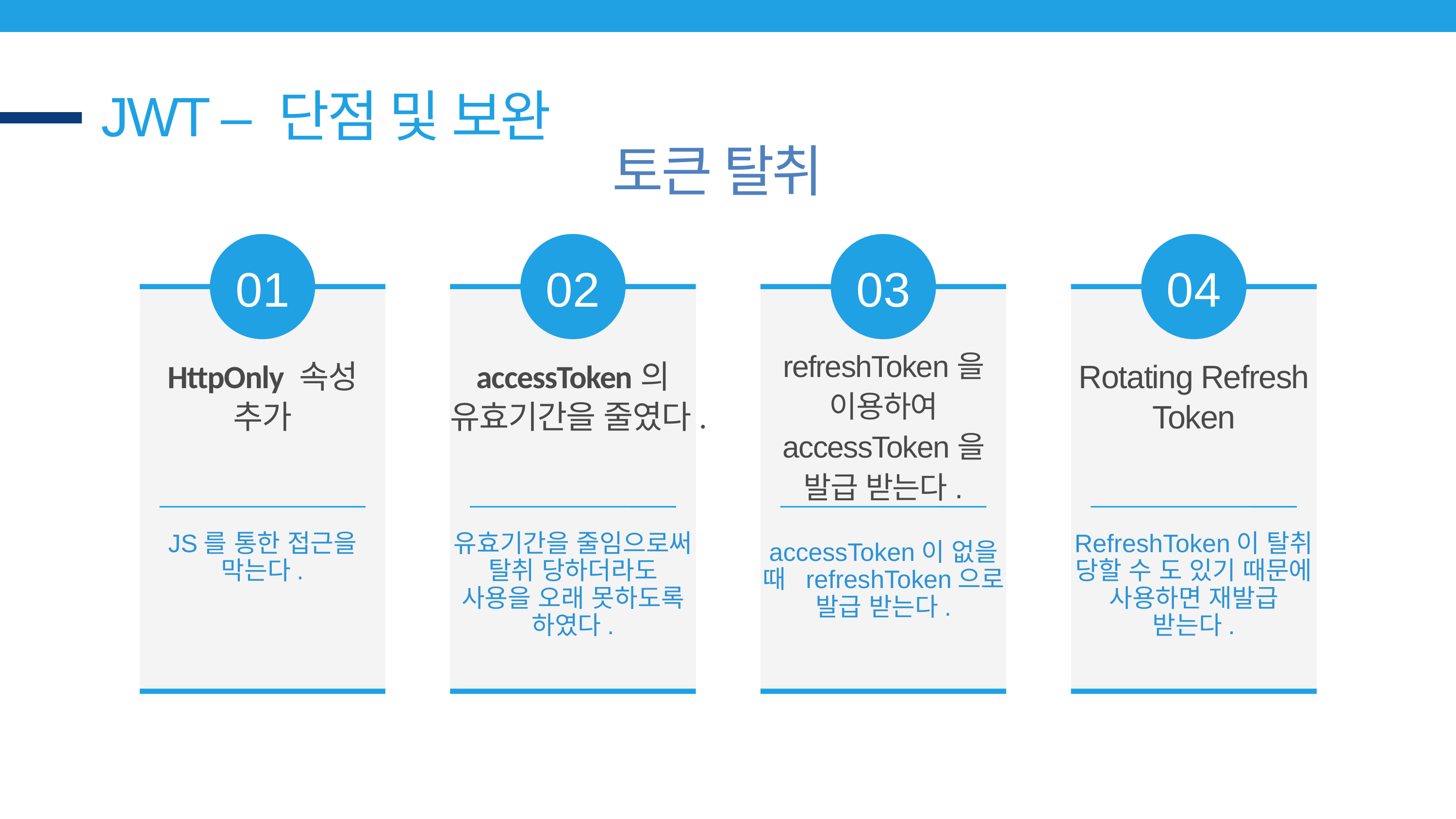

JWT – 단점 및 보완

토큰 탈취

01

02

03

04

refreshToken을 이용하여 accessToken을 발급 받는다.
HttpOnly 속성 추가
accessToken의 유효기간을 줄였다.
Rotating Refresh Token

JS를 통한 접근을 막는다.
유효기간을 줄임으로써 탈취 당하더라도 사용을 오래 못하도록 하였다.
RefreshToken이 탈취 당할 수 도 있기 때문에 사용하면 재발급 받는다.
accessToken이 없을 때  refreshToken으로 발급 받는다.